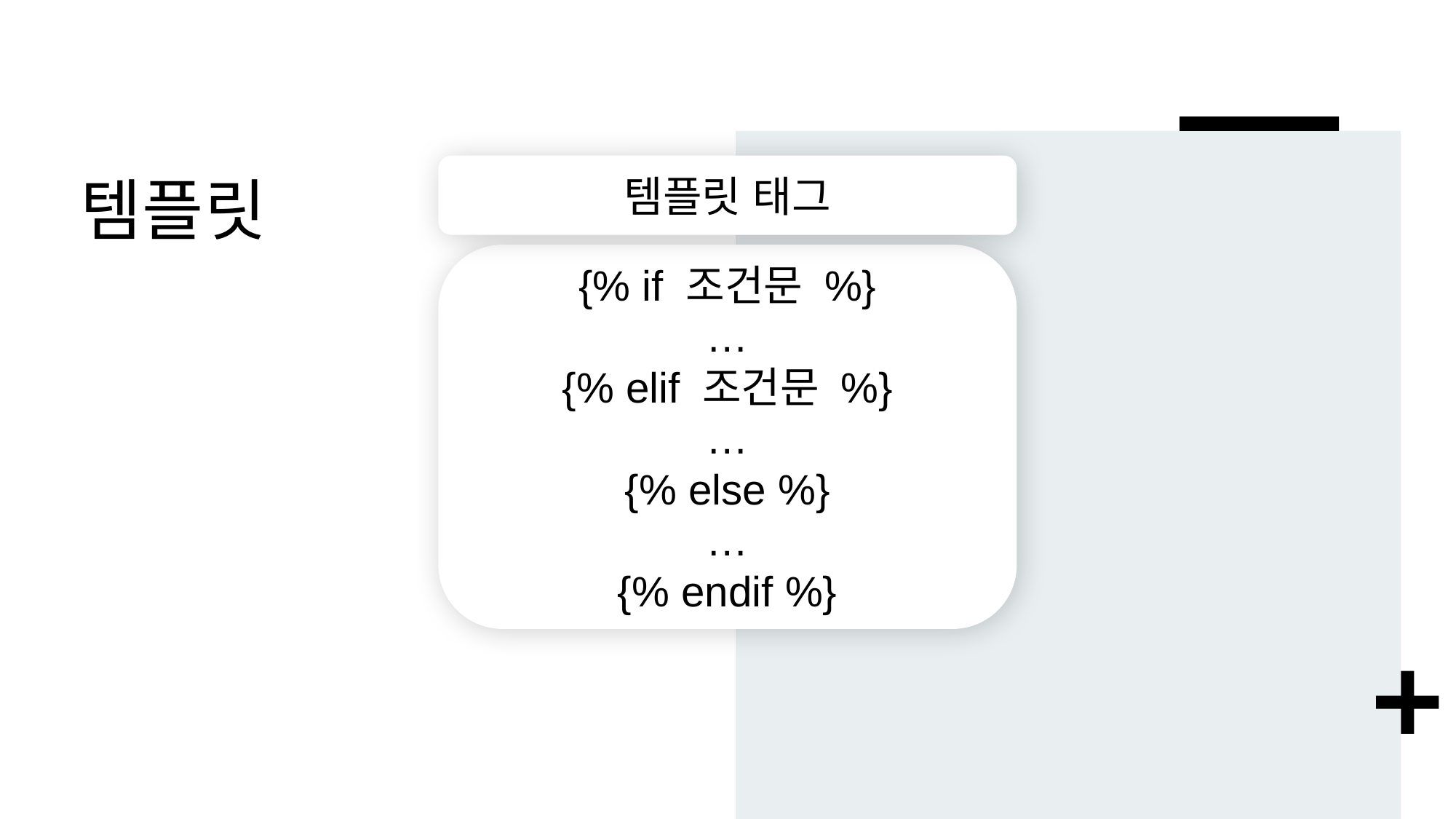

# 템플릿
템플릿 태그
{% if 조건문 %}
…
{% elif 조건문 %}
…
{% else %}
…
{% endif %}